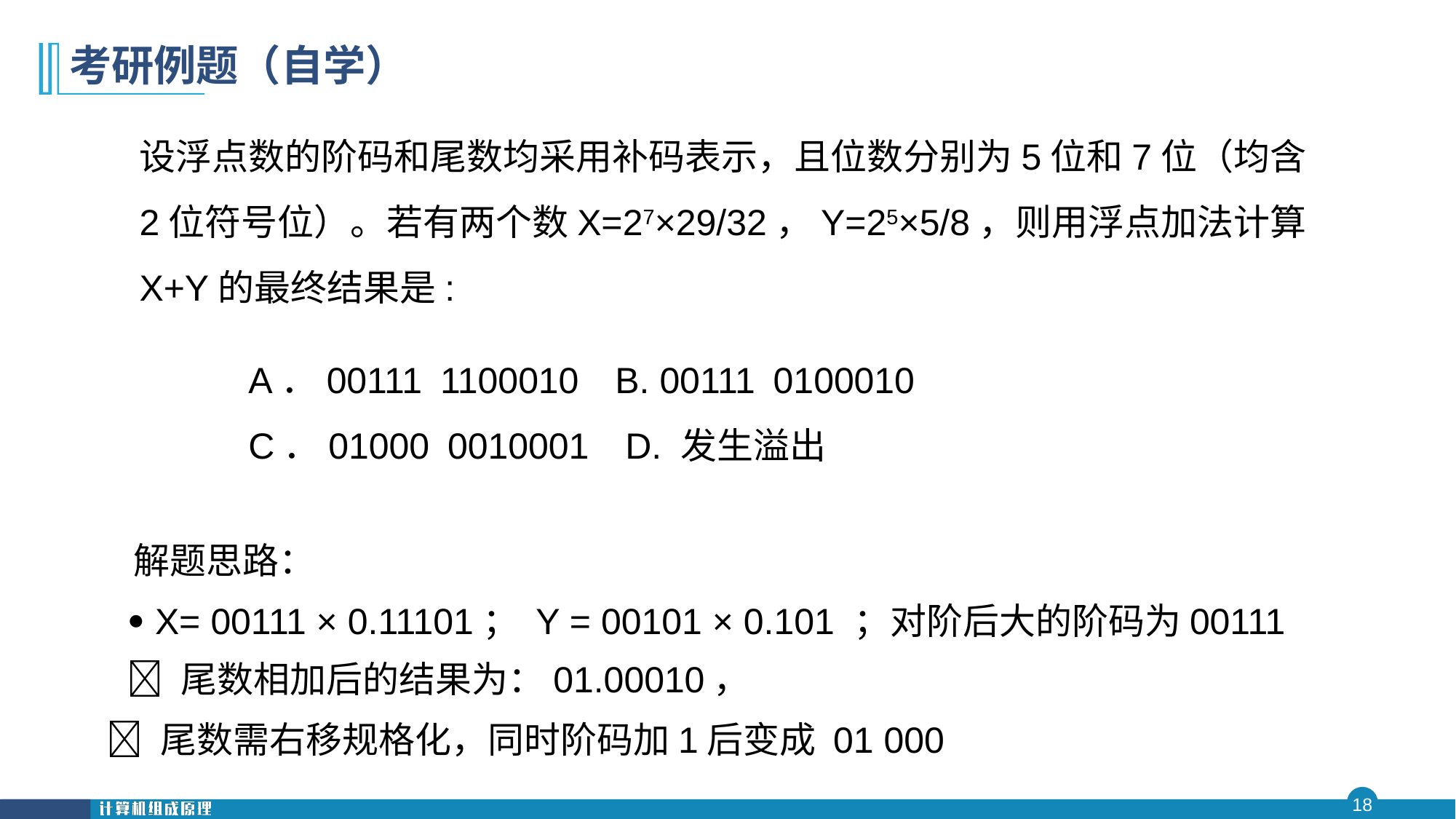

# 考研例题（自学）
设浮点数的阶码和尾数均采用补码表示，且位数分别为5位和7位（均含2位符号位）。若有两个数X=27×29/32，Y=25×5/8，则用浮点加法计算X+Y的最终结果是:
A．00111 1100010  B. 00111 0100010    C．01000 0010001  D. 发生溢出
解题思路：
• X= 00111 × 0.11101； Y = 00101 × 0.101 ；对阶后大的阶码为00111
• 尾数相加后的结果为：01.00010，
• 尾数需右移规格化，同时阶码加1后变成 01 000